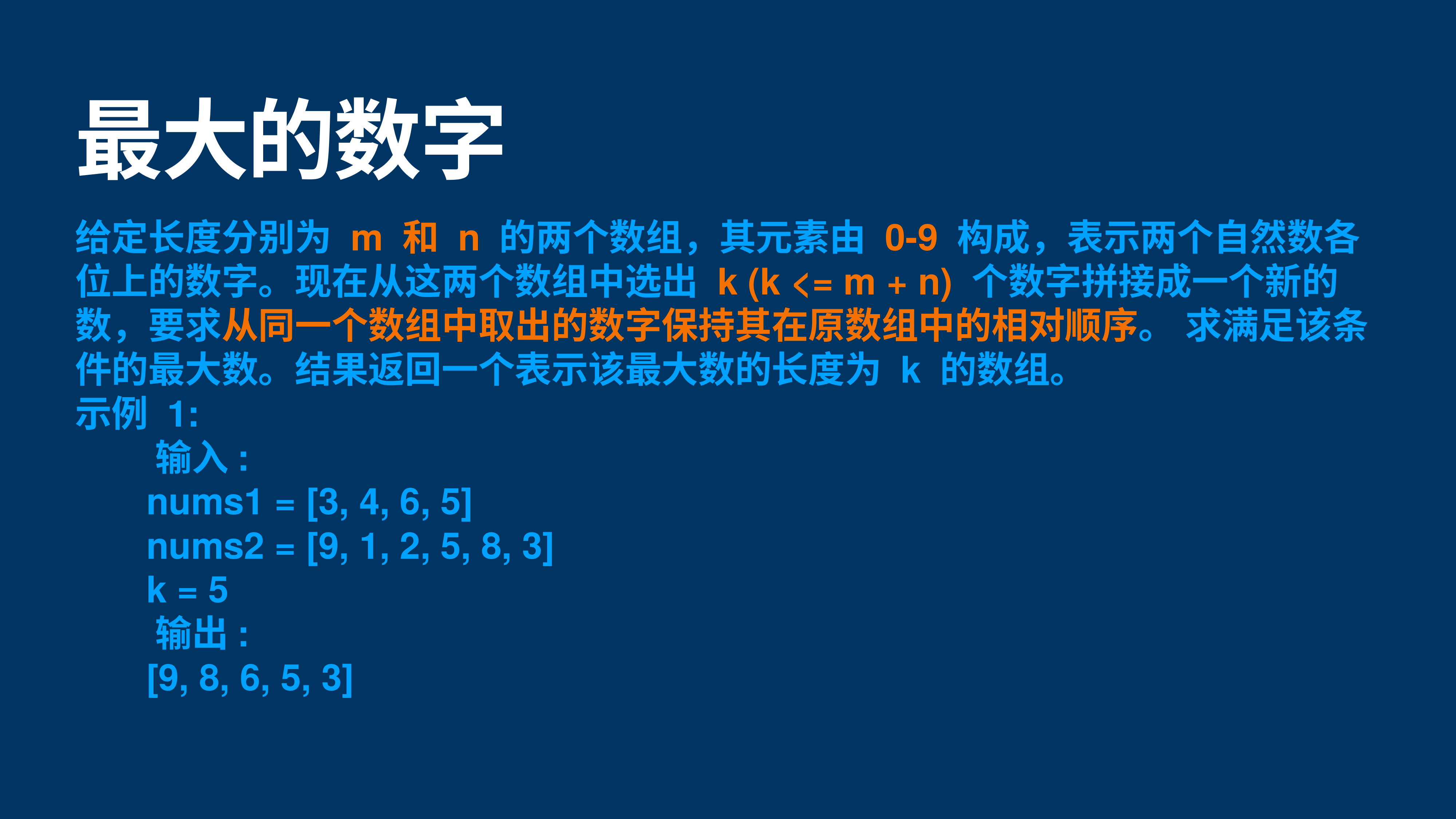

# 最大的数字
给定长度分别为 m 和 n 的两个数组，其元素由 0-9 构成，表示两个自然数各位上的数字。现在从这两个数组中选出 k (k <= m + n) 个数字拼接成一个新的数，要求从同一个数组中取出的数字保持其在原数组中的相对顺序。 求满足该条件的最大数。结果返回一个表示该最大数的长度为 k 的数组。
示例 1:
       输入:
       nums1 = [3, 4, 6, 5]
       nums2 = [9, 1, 2, 5, 8, 3]
       k = 5
       输出:
       [9, 8, 6, 5, 3]